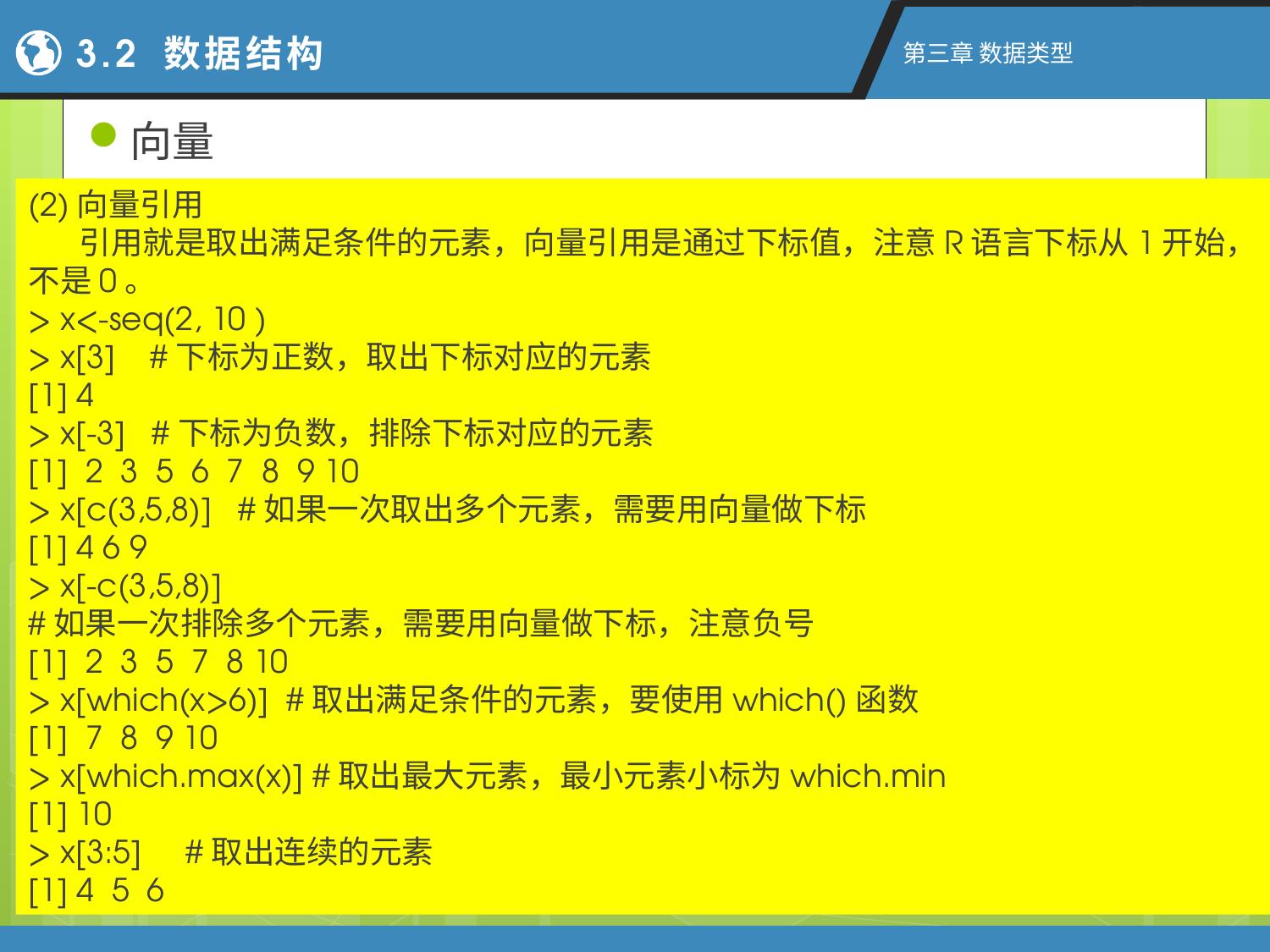

2.1新手上路
3.2 数据结构

第二章 R语言入门
第三章 数据类型
向量
(2)向量引用
      引用就是取出满足条件的元素，向量引用是通过下标值，注意R语言下标从1开始，不是0。
> x<-seq(2, 10 )
> x[3]    #下标为正数，取出下标对应的元素
[1] 4
> x[-3]   #下标为负数，排除下标对应的元素
[1]  2  3  5  6  7  8  9 10
> x[c(3,5,8)]   #如果一次取出多个元素，需要用向量做下标
[1] 4 6 9
> x[-c(3,5,8)]
#如果一次排除多个元素，需要用向量做下标，注意负号
[1]  2  3  5  7  8 10
> x[which(x>6)]  #取出满足条件的元素，要使用which()函数
[1]  7  8  9 10
> x[which.max(x)] #取出最大元素，最小元素小标为which.min
[1] 10
> x[3:5]     #取出连续的元素
[1] 4  5  6